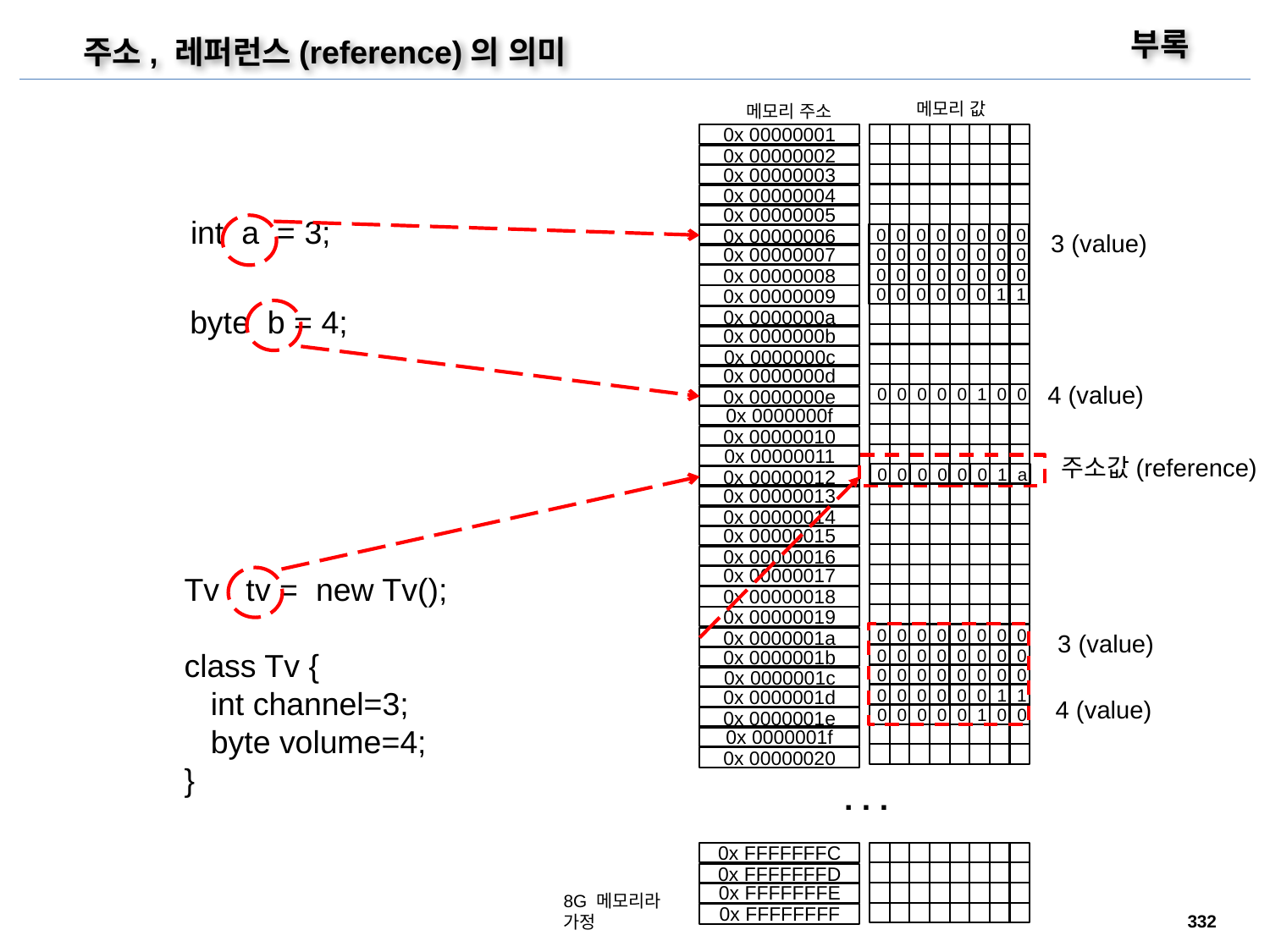

부록
주소, 레퍼런스(reference)의 의미
메모리 값
메모리 주소
0x 00000001

0x 00000002
0x 00000003

0x 00000004
0x 00000005

int  a  = 3;

3 (value)
0
0
0
0
0
0
0
0
0
0
0
0
0
0
0
0
0
0
0
0
0
0
0
0
0
0
0
0
0
0
1
1

0x 00000006
0x 00000007

0x 00000008

0x 00000009
byte  b = 4;

0x 0000000a

0x 0000000b

0x 0000000c

0x 0000000d
4 (value)

0
0
0
0
0
1
0
0
0x 0000000e

0x 0000000f

0x 00000010

0x 00000011
주소값(reference)

0
0
0
0
0
0
1
a

0x 00000012

0x 00000013

0x 00000014

0x 00000015

0x 00000016
Tv   tv =  new Tv();

class Tv {
   int channel=3;
   byte volume=4;
}

0x 00000017

0x 00000018

0x 00000019
3 (value)

0
0
0
0
0
0
0
0
0
0
0
0
0
0
0
0
0
0
0
0
0
0
0
0
0
0
0
0
0
0
1
1
0x 0000001a

0x 0000001b

0x 0000001c

0x 0000001d
4 (value)

0
0
0
0
0
1
0
0
0x 0000001e

0x 0000001f

0x 00000020
. . .
0x FFFFFFFC

0x FFFFFFFD
0x FFFFFFFE

8G 메모리라
가정

0x FFFFFFFF